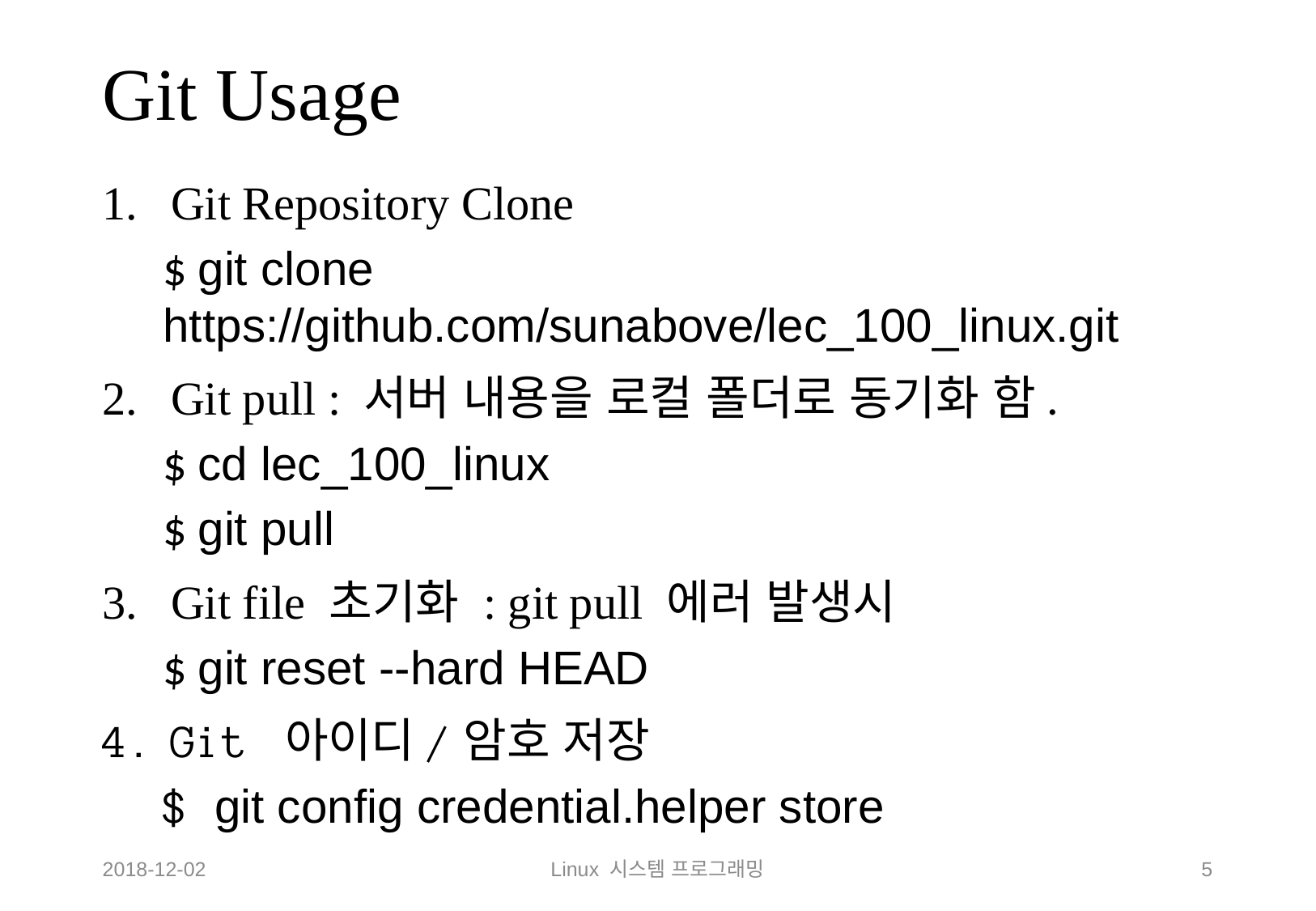

# Git Usage
Git Repository Clone
$ git clone https://github.com/sunabove/lec_100_linux.git
Git pull : 서버 내용을 로컬 폴더로 동기화 함.
$ cd lec_100_linux
$ git pull
Git file 초기화 : git pull 에러 발생시
$ git reset --hard HEAD
Git 아이디/암호 저장
$ git config credential.helper store

2018-12-02
Linux 시스템 프로그래밍
5